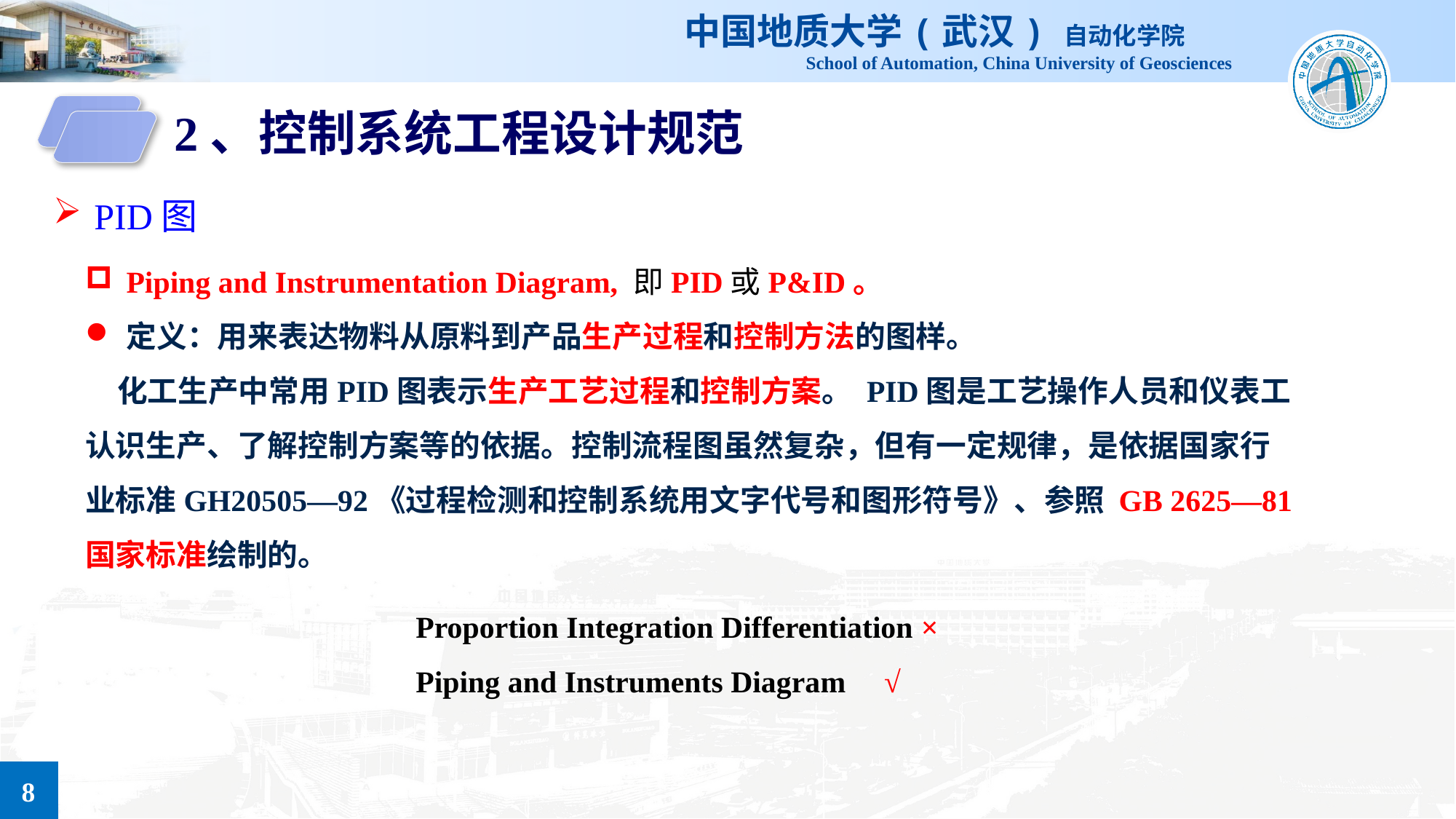

2、控制系统工程设计规范
PID图
Piping and Instrumentation Diagram, 即PID或P&ID。
定义：用来表达物料从原料到产品生产过程和控制方法的图样。
化工生产中常用PID图表示生产工艺过程和控制方案。 PID图是工艺操作人员和仪表工认识生产、了解控制方案等的依据。控制流程图虽然复杂，但有一定规律，是依据国家行业标准GH20505—92《过程检测和控制系统用文字代号和图形符号》、参照 GB 2625—81 国家标准绘制的。
Proportion Integration Differentiation ×
Piping and Instruments Diagram     √
8